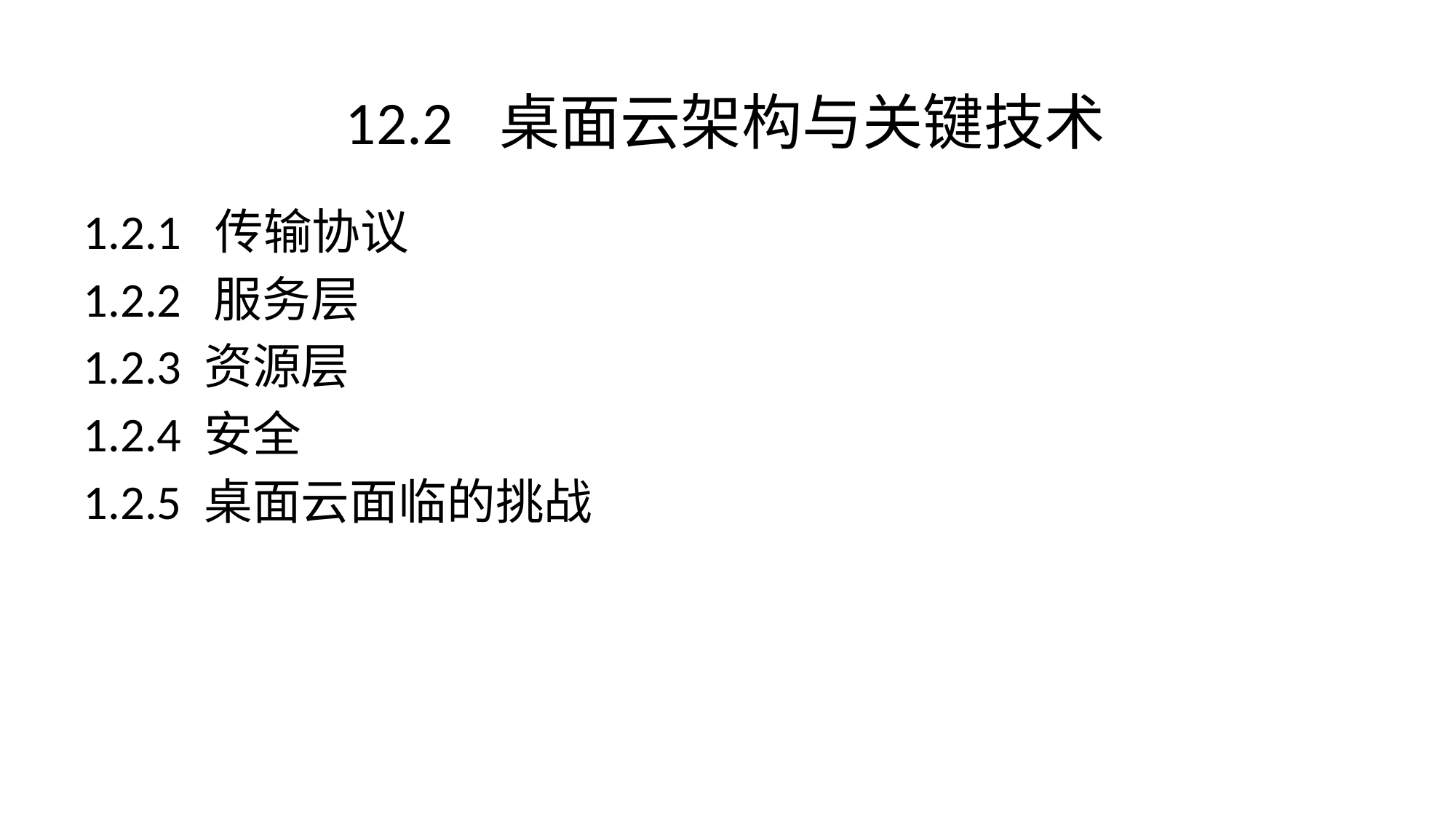

# 12.2  桌面云架构与关键技术
1.2.1  传输协议
1.2.2  服务层
1.2.3 资源层
1.2.4 安全
1.2.5 桌面云面临的挑战